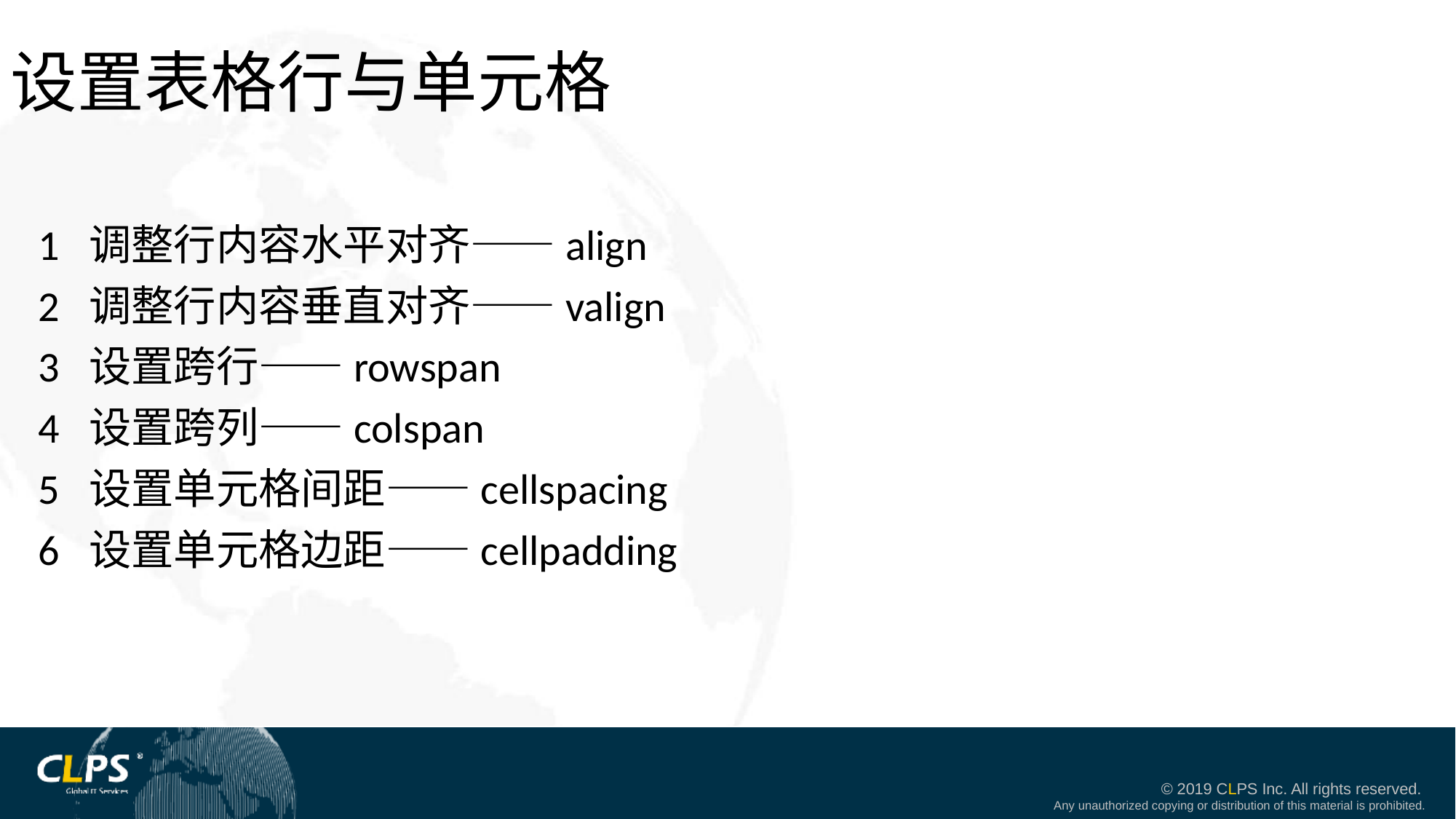

设置表格行与单元格
1  调整行内容水平对齐——align
2  调整行内容垂直对齐——valign
3  设置跨行——rowspan
4  设置跨列——colspan
5  设置单元格间距——cellspacing
6  设置单元格边距——cellpadding